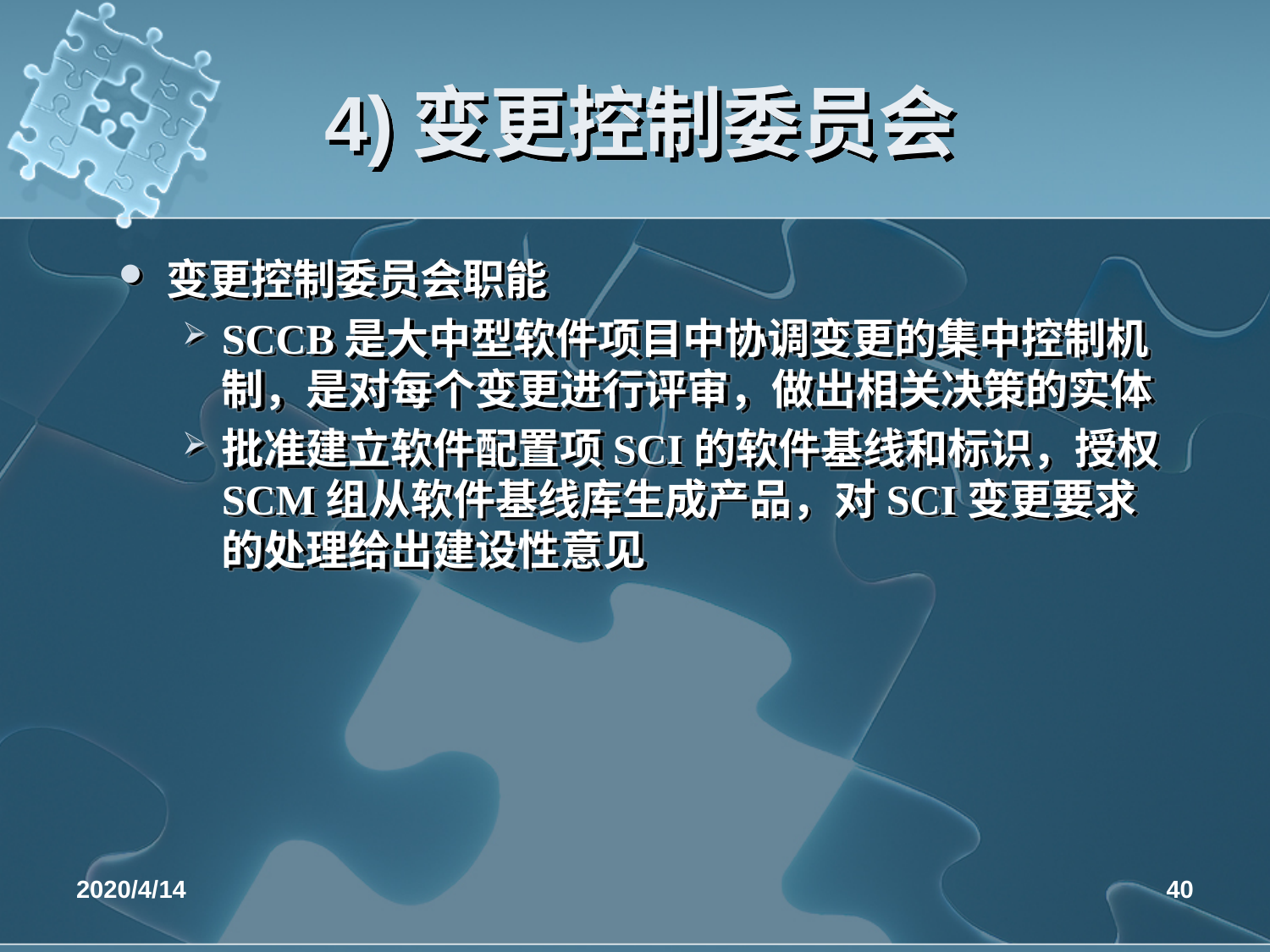

# 4)变更控制委员会
变更控制委员会职能
SCCB是大中型软件项目中协调变更的集中控制机制，是对每个变更进行评审，做出相关决策的实体
批准建立软件配置项SCI的软件基线和标识，授权SCM组从软件基线库生成产品，对SCI变更要求的处理给出建设性意见
2020/4/14
40